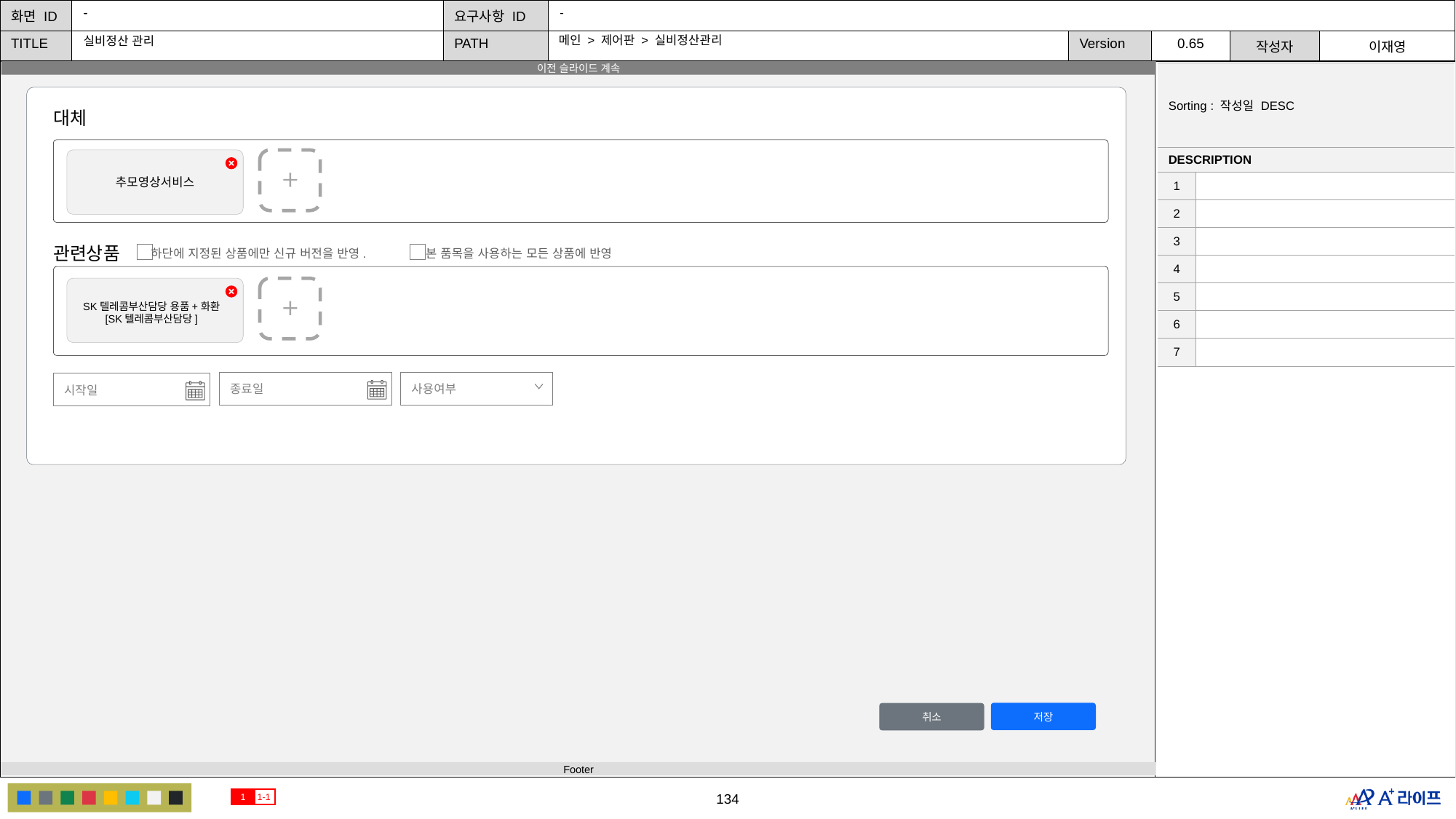

-
-
-
메인 > 제어판 > 실비정산관리

실비정산 관리
| Sorting : 작성일 DESC |  |
| --- | --- |
| DESCRIPTION |  |
| 1 |  |
| 2 |  |
| 3 |  |
| 4 |  |
| 5 |  |
| 6 |  |
| 7 |  |

대체

추모영상서비스

관련상품
하단에 지정된 상품에만 신규 버전을 반영.

본 품목을 사용하는 모든 상품에 반영

SK텔레콤부산담당 용품+화환
[SK텔레콤부산담당]
사용여부

종료일

시작일

저장
취소
1
1-1